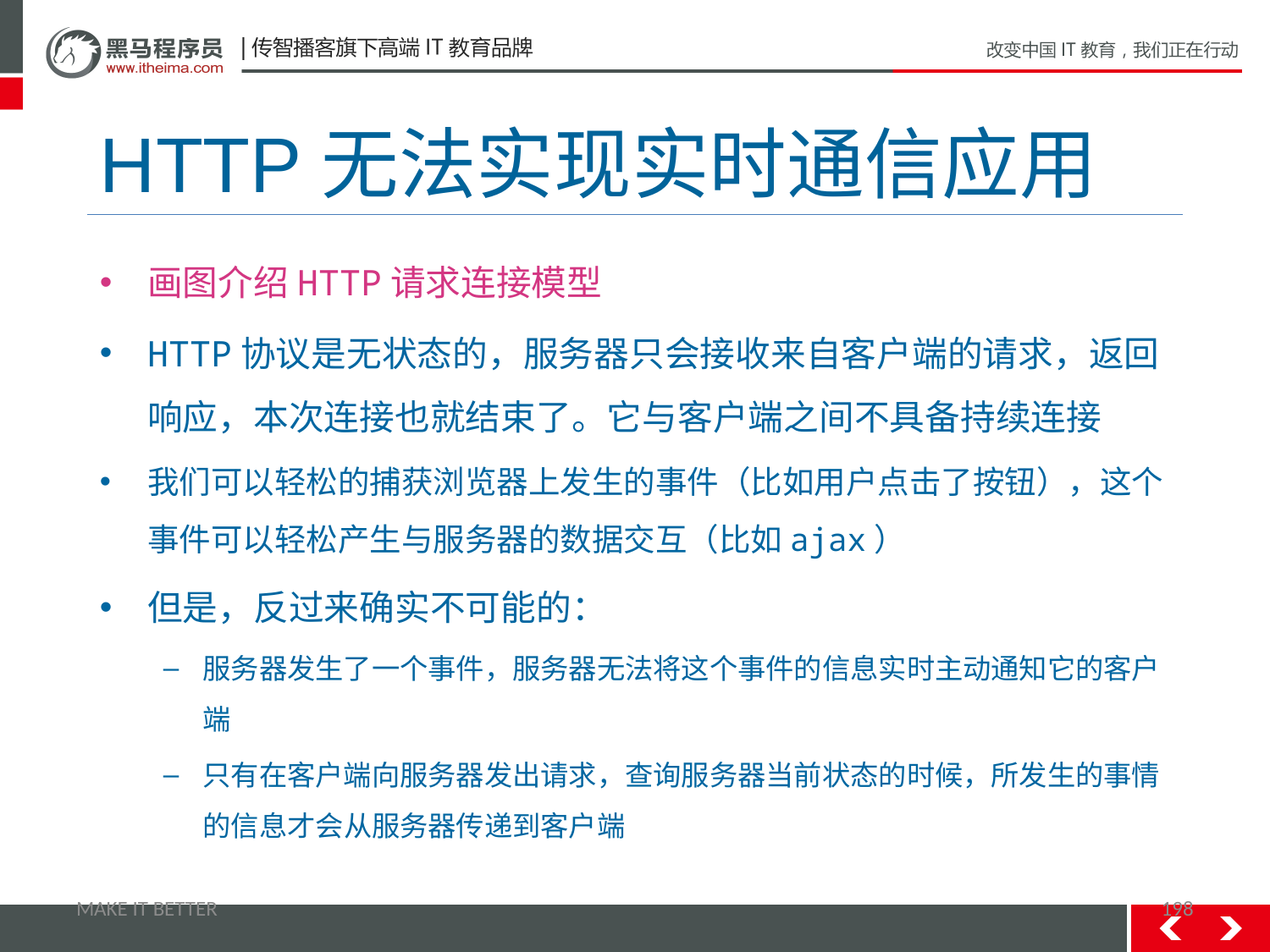

# HTTP无法实现实时通信应用
画图介绍HTTP请求连接模型
HTTP协议是无状态的，服务器只会接收来自客户端的请求，返回响应，本次连接也就结束了。它与客户端之间不具备持续连接
我们可以轻松的捕获浏览器上发生的事件（比如用户点击了按钮），这个事件可以轻松产生与服务器的数据交互（比如ajax）
但是，反过来确实不可能的：
服务器发生了一个事件，服务器无法将这个事件的信息实时主动通知它的客户端
只有在客户端向服务器发出请求，查询服务器当前状态的时候，所发生的事情的信息才会从服务器传递到客户端
MAKE IT BETTER
198